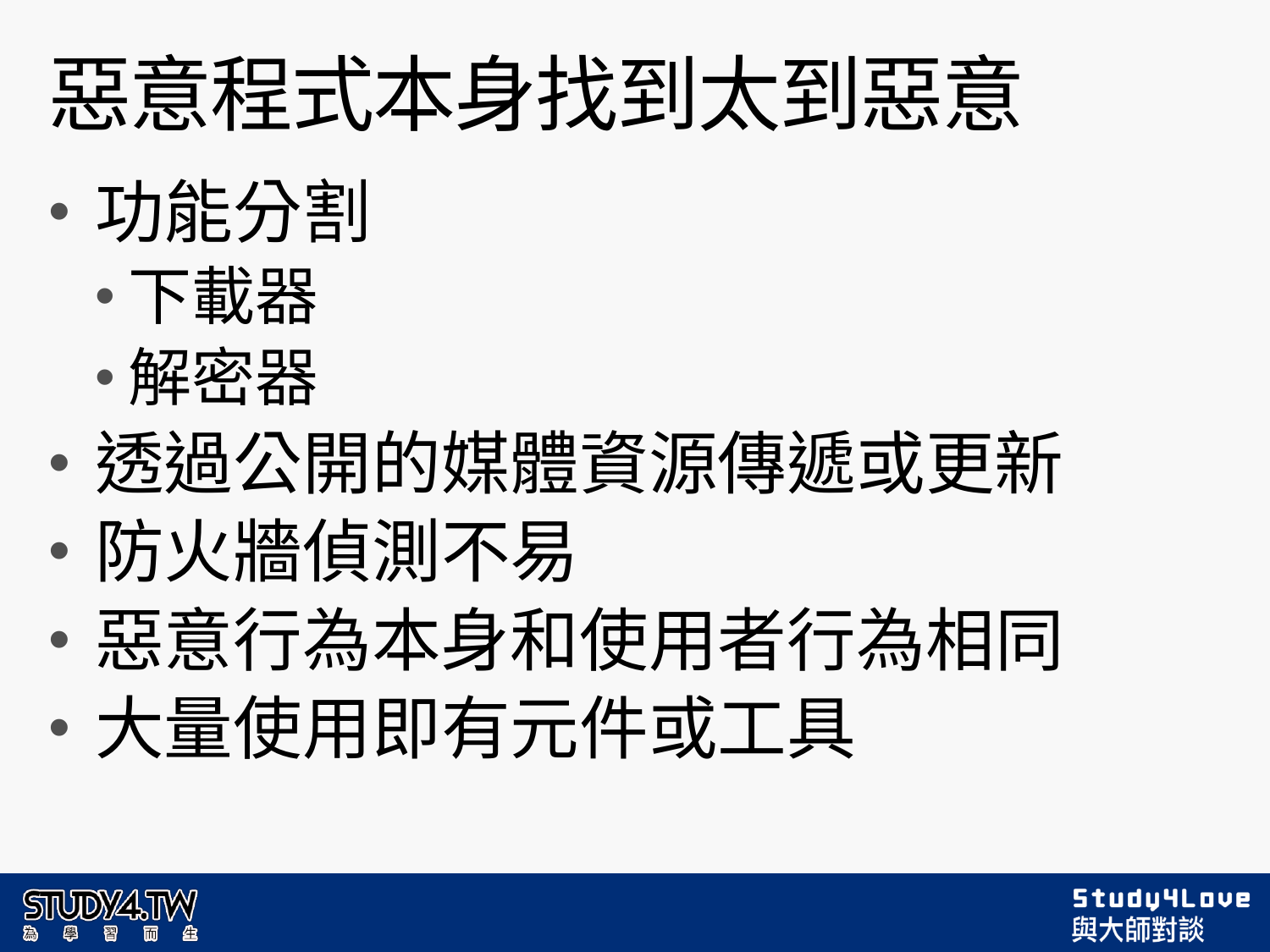

# 惡意程式本身找到太到惡意
功能分割
下載器
解密器
透過公開的媒體資源傳遞或更新
防火牆偵測不易
惡意行為本身和使用者行為相同
大量使用即有元件或工具